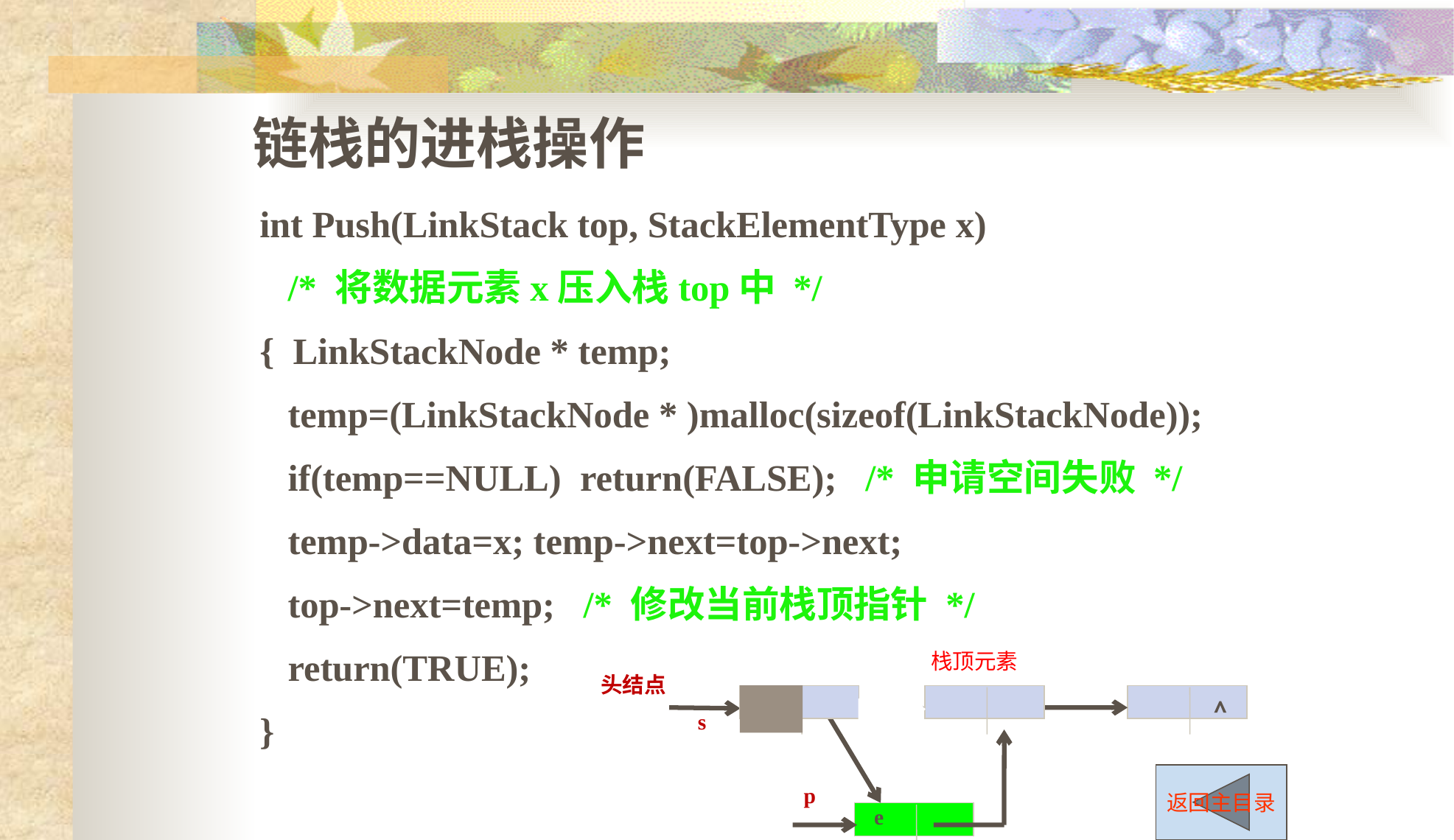

链栈的进栈操作
int Push(LinkStack top, StackElementType x)
   /* 将数据元素x压入栈top中 */
{  LinkStackNode * temp;
   temp=(LinkStackNode * )malloc(sizeof(LinkStackNode));
   if(temp==NULL)  return(FALSE);   /* 申请空间失败 */
   temp->data=x; temp->next=top->next;
   top->next=temp;   /* 修改当前栈顶指针 */
   return(TRUE);
}
栈顶元素
头结点

∧
s

p

e
返回主目录